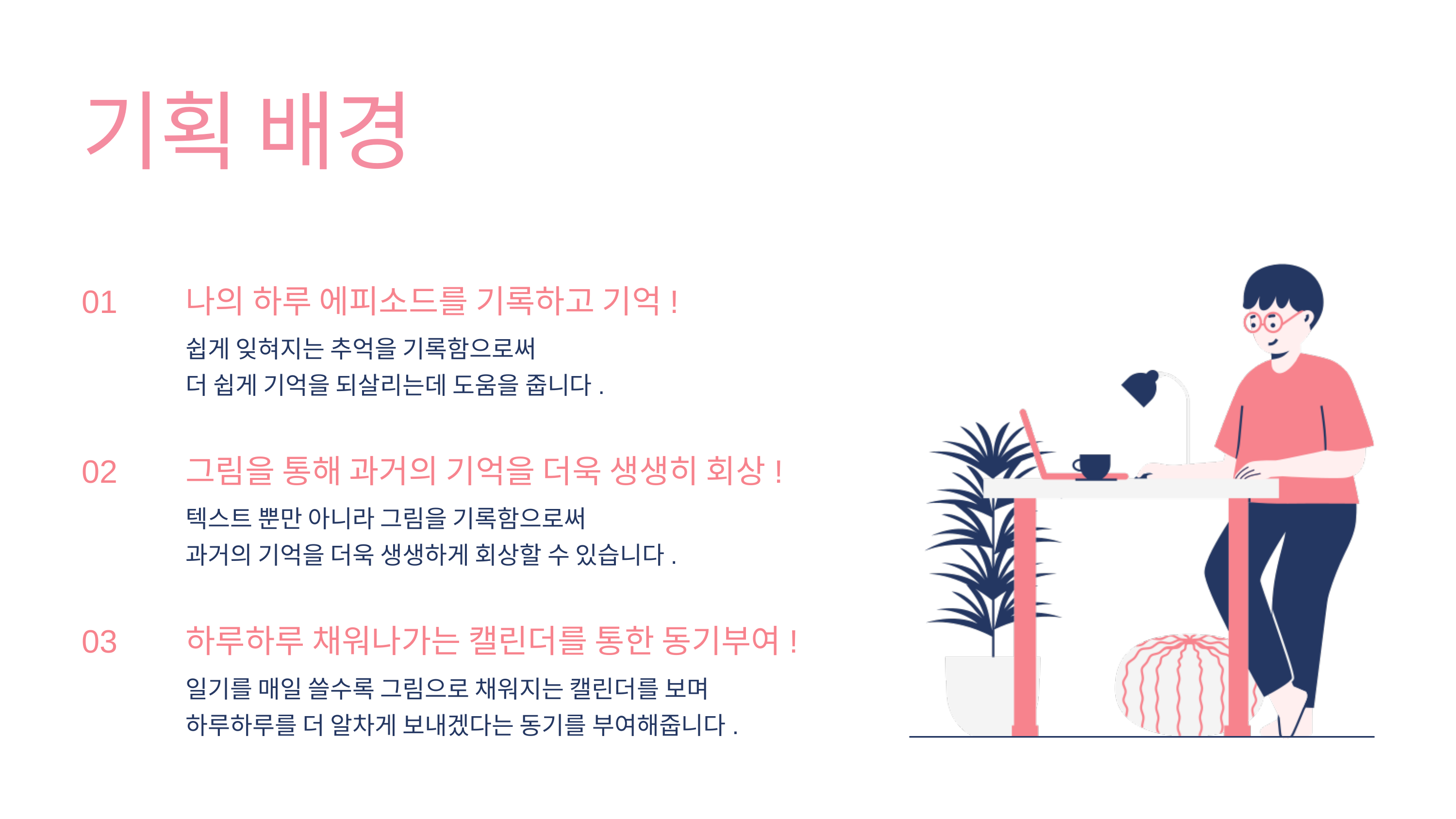

기획 배경

01
나의 하루 에피소드를 기록하고 기억!
쉽게 잊혀지는 추억을 기록함으로써
더 쉽게 기억을 되살리는데 도움을 줍니다.
02
그림을 통해 과거의 기억을 더욱 생생히 회상!
텍스트 뿐만 아니라 그림을 기록함으로써
과거의 기억을 더욱 생생하게 회상할 수 있습니다.
03
하루하루 채워나가는 캘린더를 통한 동기부여!
일기를 매일 쓸수록 그림으로 채워지는 캘린더를 보며
하루하루를 더 알차게 보내겠다는 동기를 부여해줍니다.